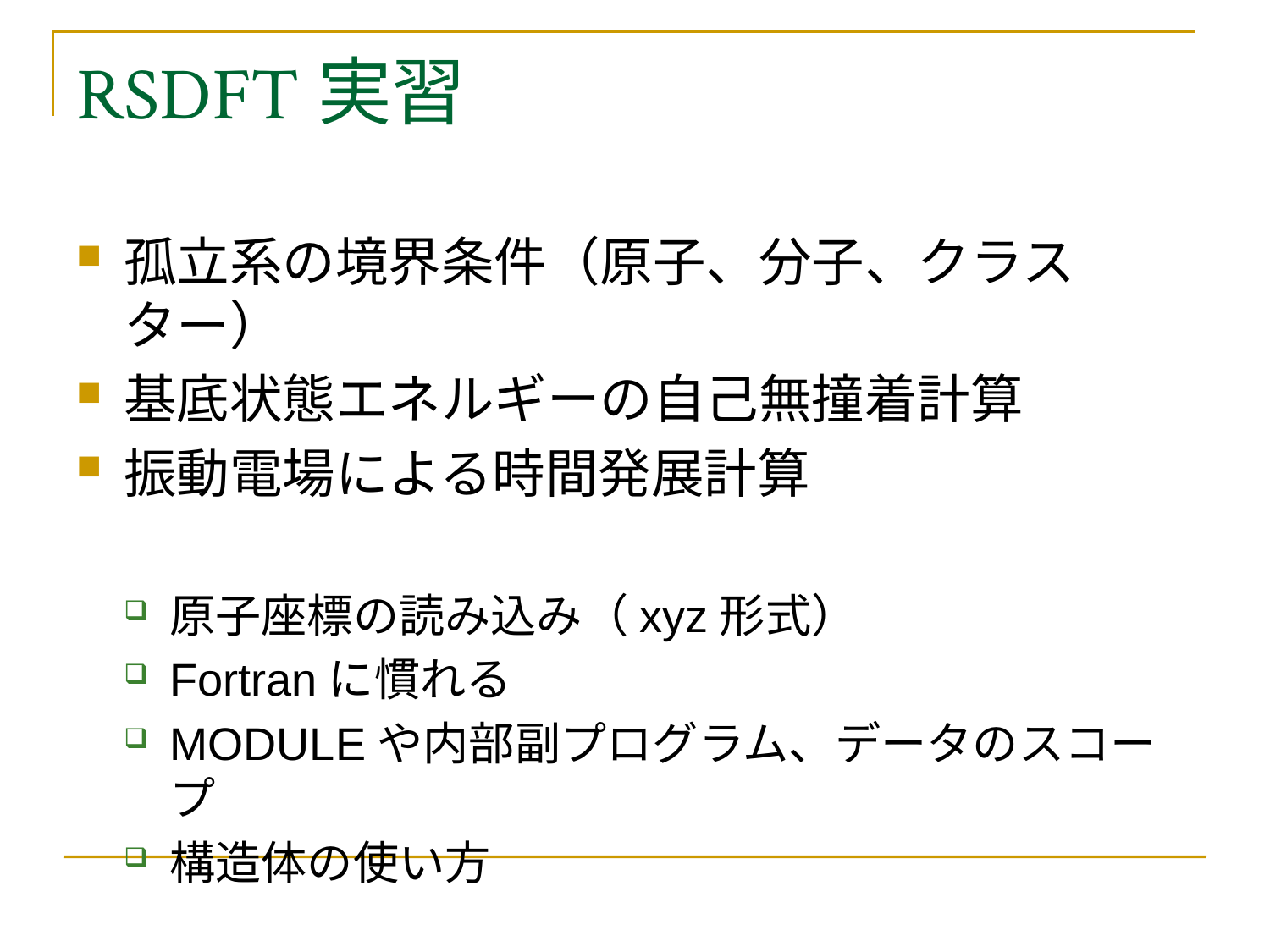

# RSDFT実習
孤立系の境界条件（原子、分子、クラスター）
基底状態エネルギーの自己無撞着計算
振動電場による時間発展計算

原子座標の読み込み（xyz形式）
Fortranに慣れる
MODULEや内部副プログラム、データのスコープ
構造体の使い方